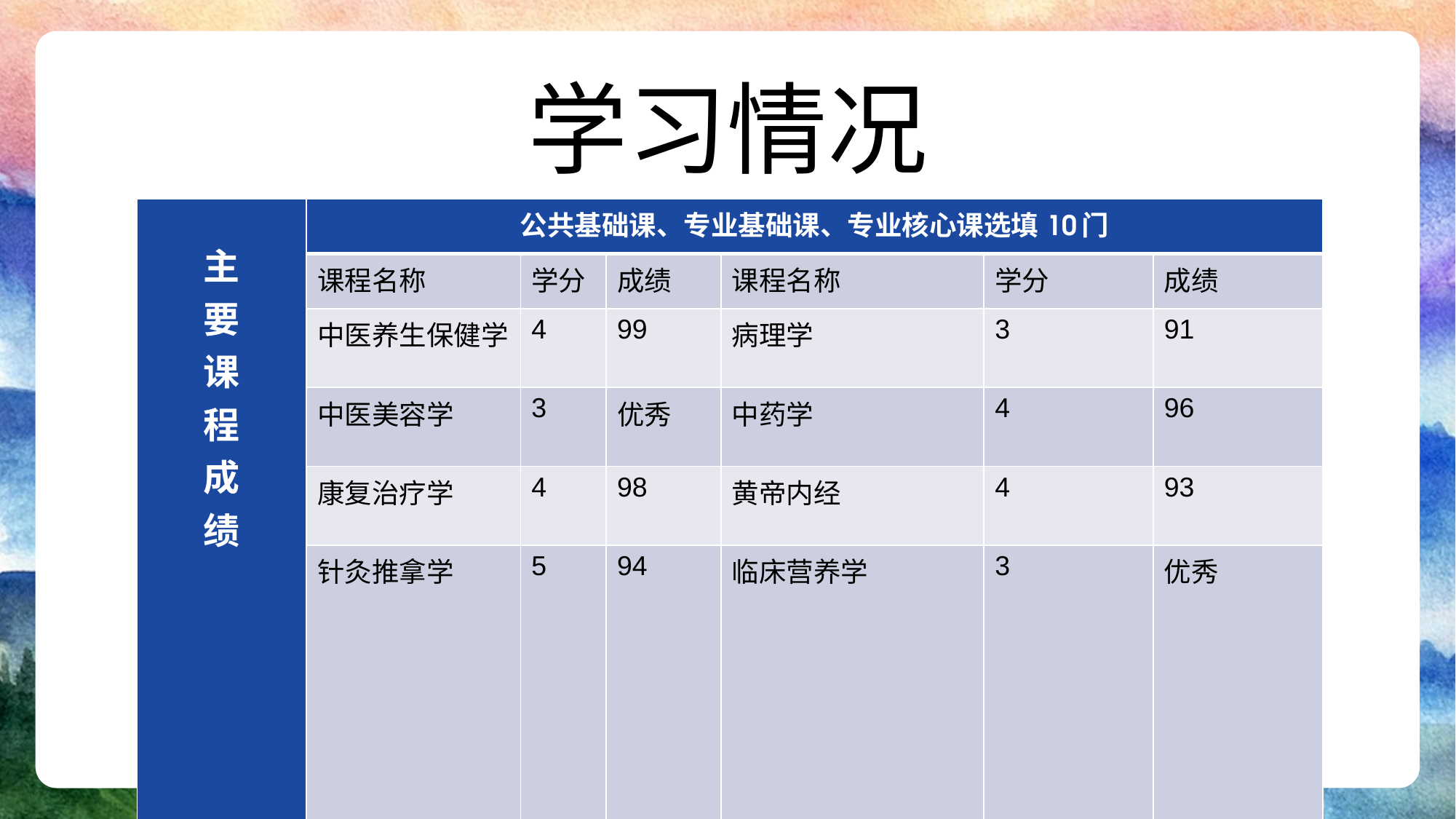

学习情况
| 主 要 课 程 成 绩 | 公共基础课、专业基础课、专业核心课选填10门 |  |  |  |  |  |
| --- | --- | --- | --- | --- | --- | --- |
|  | 课程名称 | 学分 | 成绩 | 课程名称 | 学分 | 成绩 |
|  | 中医养生保健学 | 4 | 99 | 病理学 | 3 | 91 |
|  | 中医美容学 | 3 | 优秀 | 中药学 | 4 | 96 |
|  | 康复治疗学 | 4 | 98 | 黄帝内经 | 4 | 93 |
|  | 针灸推拿学 | 5 | 94 | 临床营养学 | 3 | 优秀 |
| 备注 | 教务处综合测评成绩最终得分：74.28 （专业排名2/45） |  |  |  |  |  |